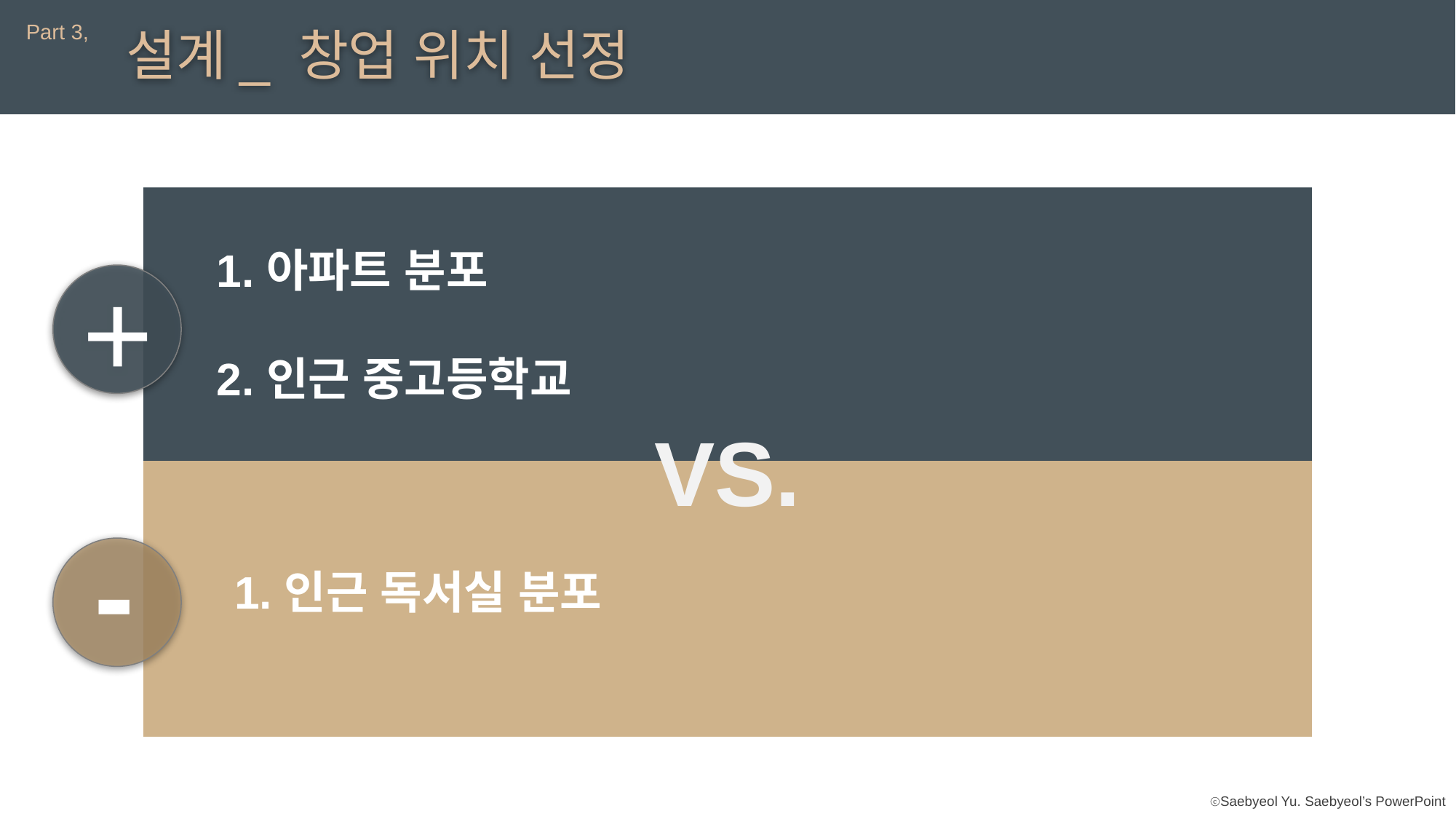

Part 3,
설계_ 창업 위치 선정

아파트 분포

인근 중고등학교
+
VS.

-

인근 독서실 분포